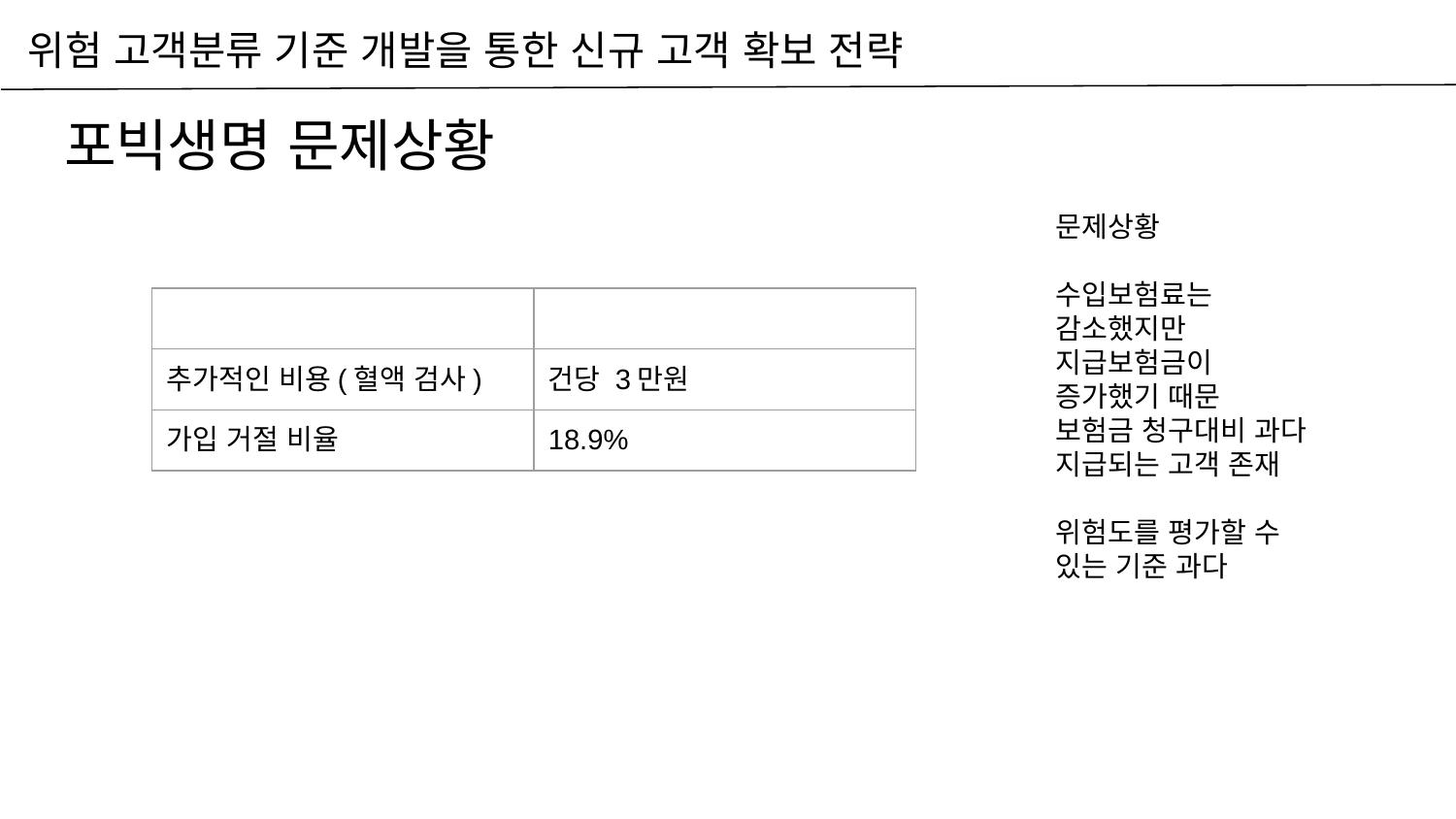

위험 고객분류 기준 개발을 통한 신규 고객 확보 전략
# 포빅생명 문제상황
문제상황

수입보험료는 감소했지만 지급보험금이 증가했기 때문
보험금 청구대비 과다 지급되는 고객 존재

위험도를 평가할 수 있는 기준 과다

|  |  |
| --- | --- |
| 추가적인 비용(혈액 검사) | 건당 3만원 |
| 가입 거절 비율 | 18.9% |